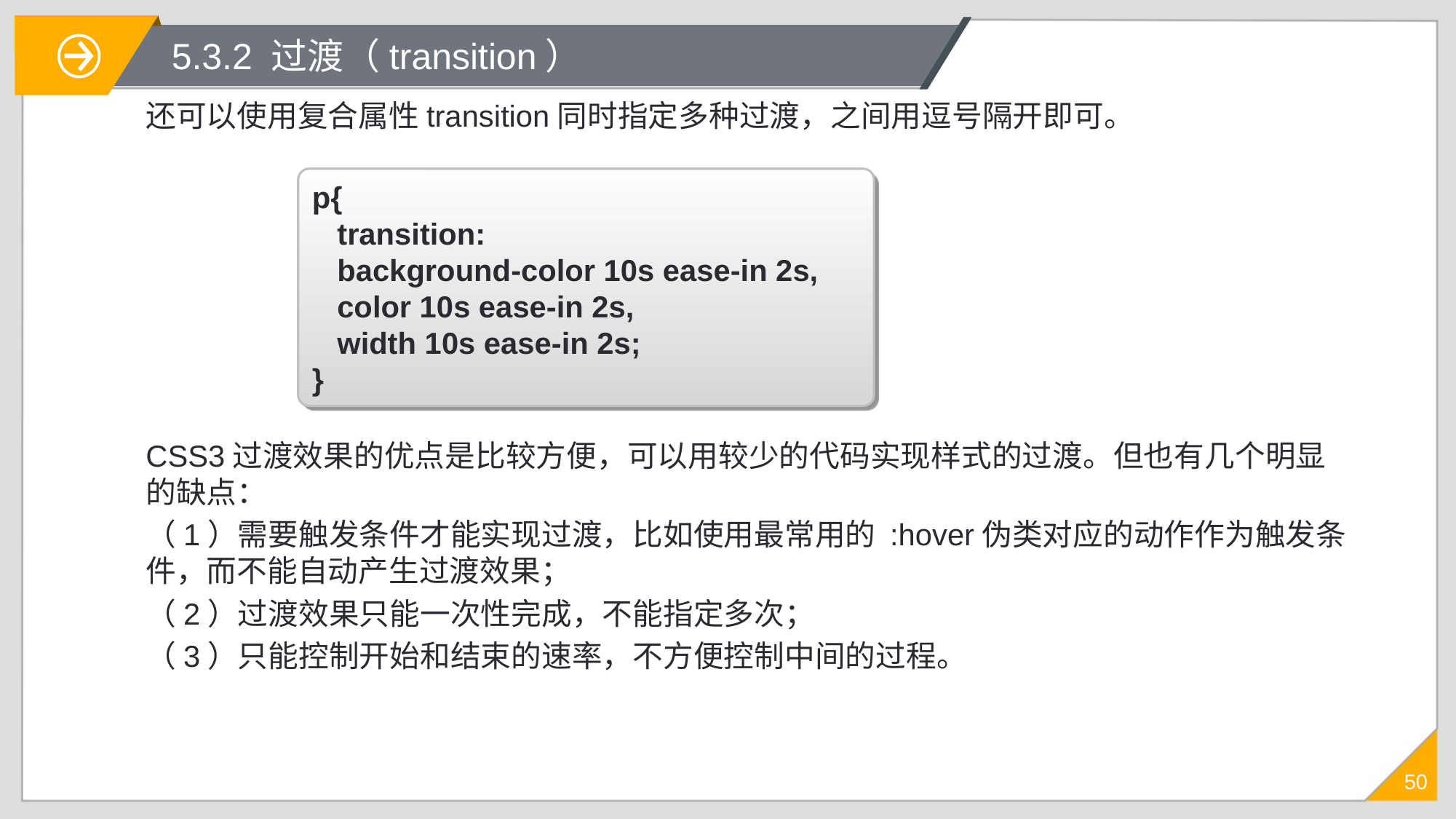

# 5.3.2 过渡（transition）
还可以使用复合属性transition同时指定多种过渡，之间用逗号隔开即可。

CSS3过渡效果的优点是比较方便，可以用较少的代码实现样式的过渡。但也有几个明显的缺点：
（1）需要触发条件才能实现过渡，比如使用最常用的 :hover伪类对应的动作作为触发条件，而不能自动产生过渡效果；
（2）过渡效果只能一次性完成，不能指定多次；
（3）只能控制开始和结束的速率，不方便控制中间的过程。
p{
   transition:
   background-color 10s ease-in 2s,
   color 10s ease-in 2s,
   width 10s ease-in 2s;
}